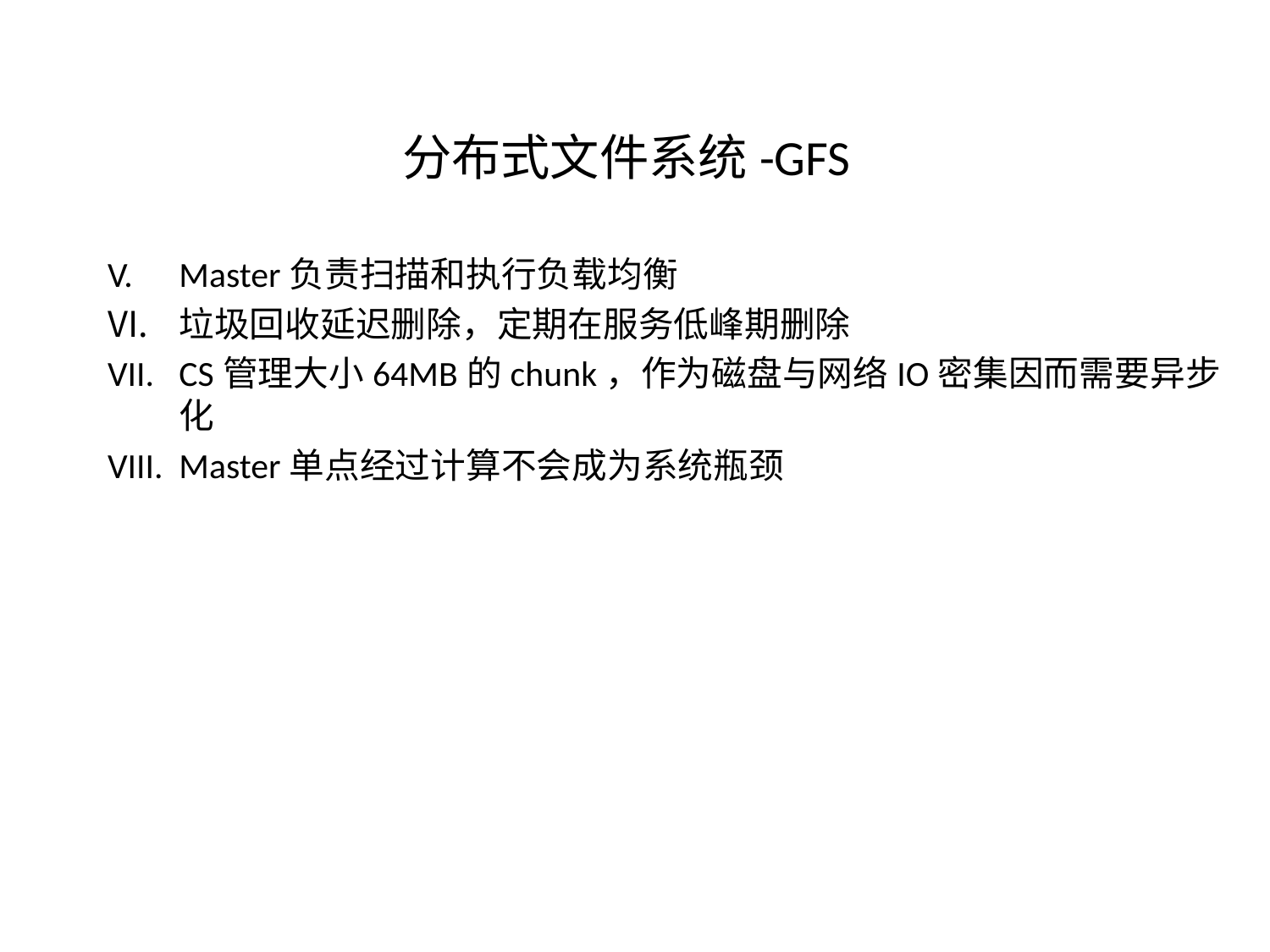

# 分布式文件系统-GFS
Master负责扫描和执行负载均衡
垃圾回收延迟删除，定期在服务低峰期删除
CS管理大小64MB的chunk，作为磁盘与网络IO密集因而需要异步化
Master单点经过计算不会成为系统瓶颈